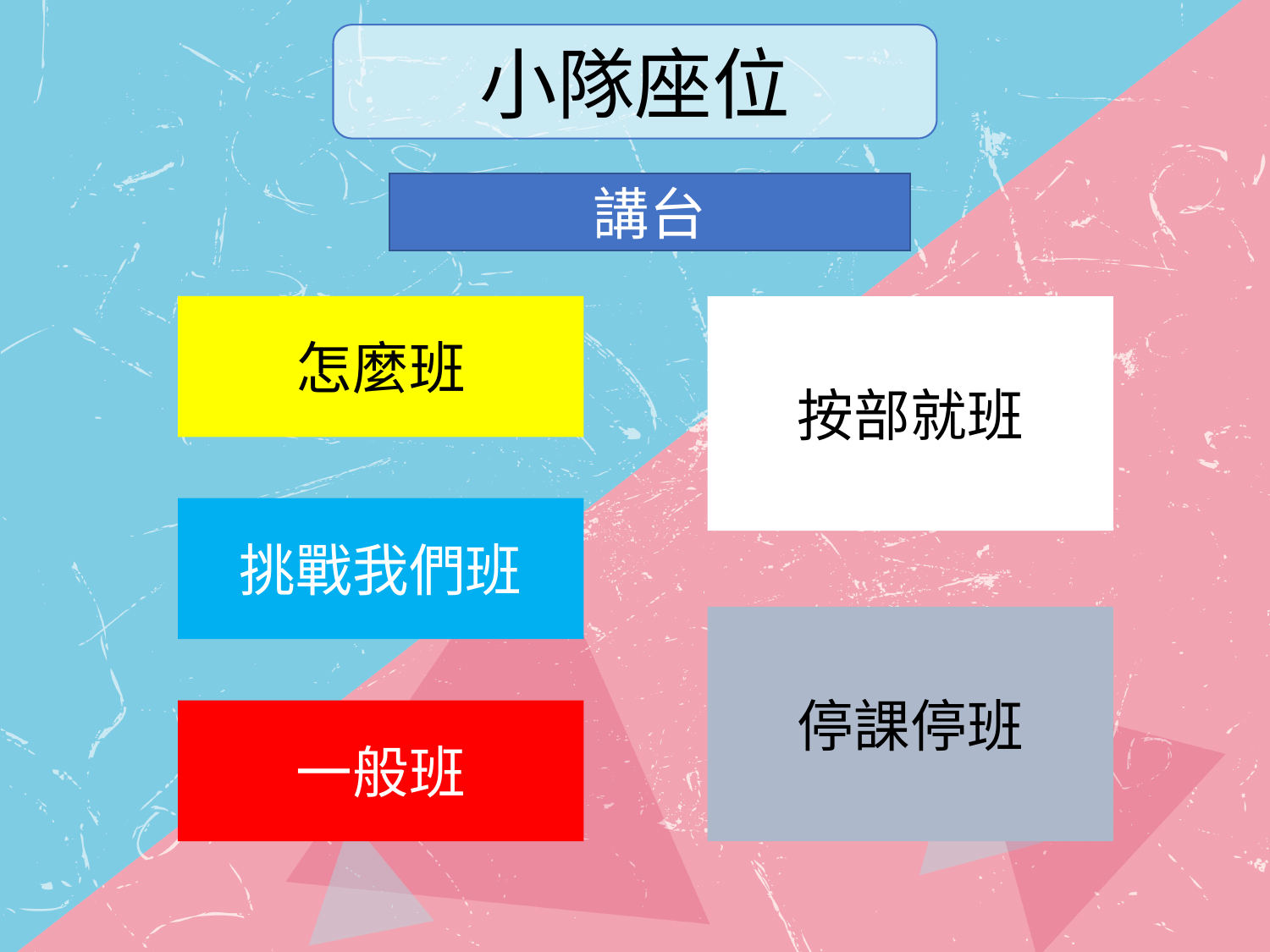

小隊座位
講台
怎麼班
按部就班
挑戰我們班
停課停班
一般班